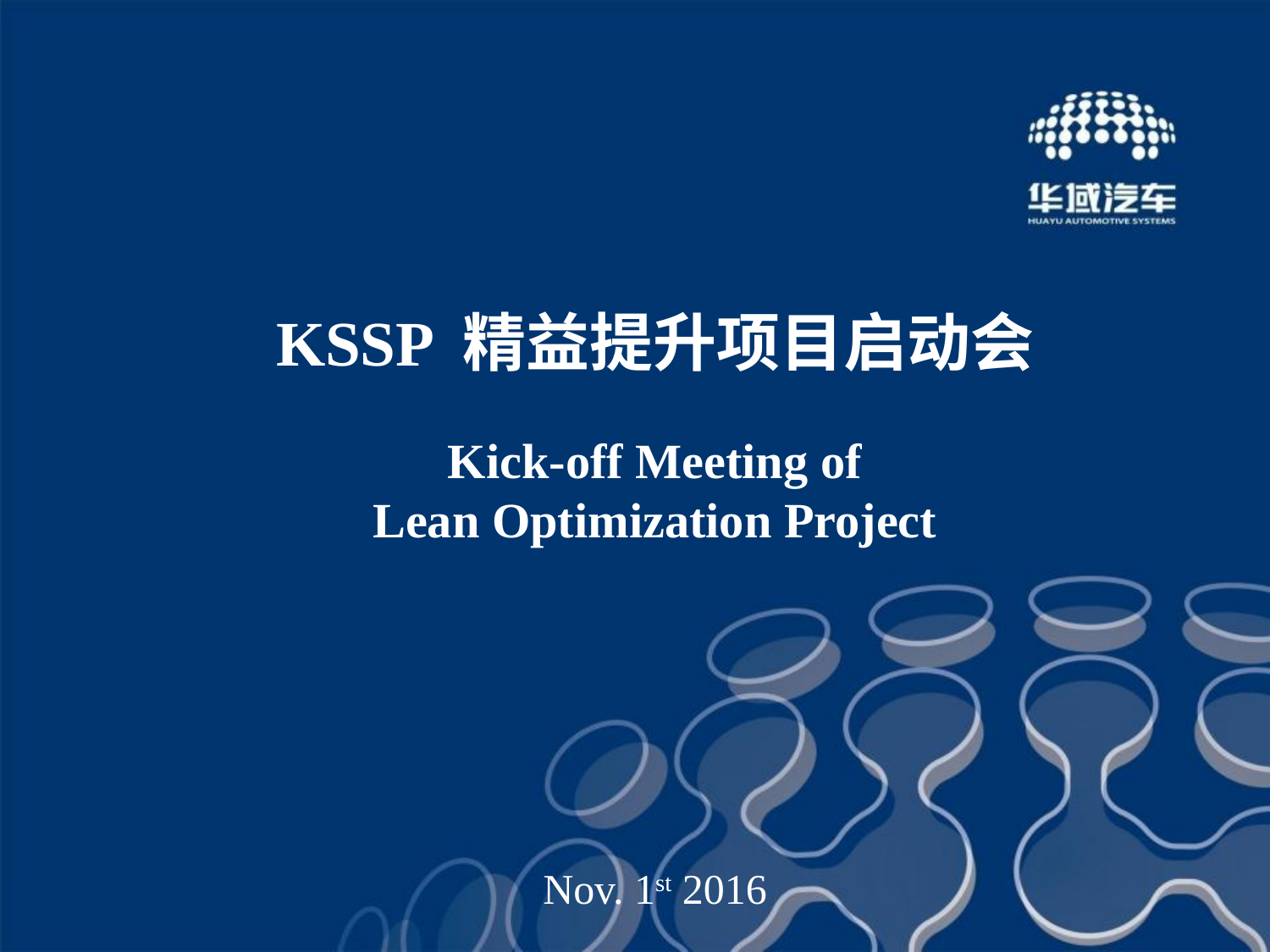

KSSP 精益提升项目启动会

Kick-off Meeting of
Lean Optimization Project
Nov. 1st 2016